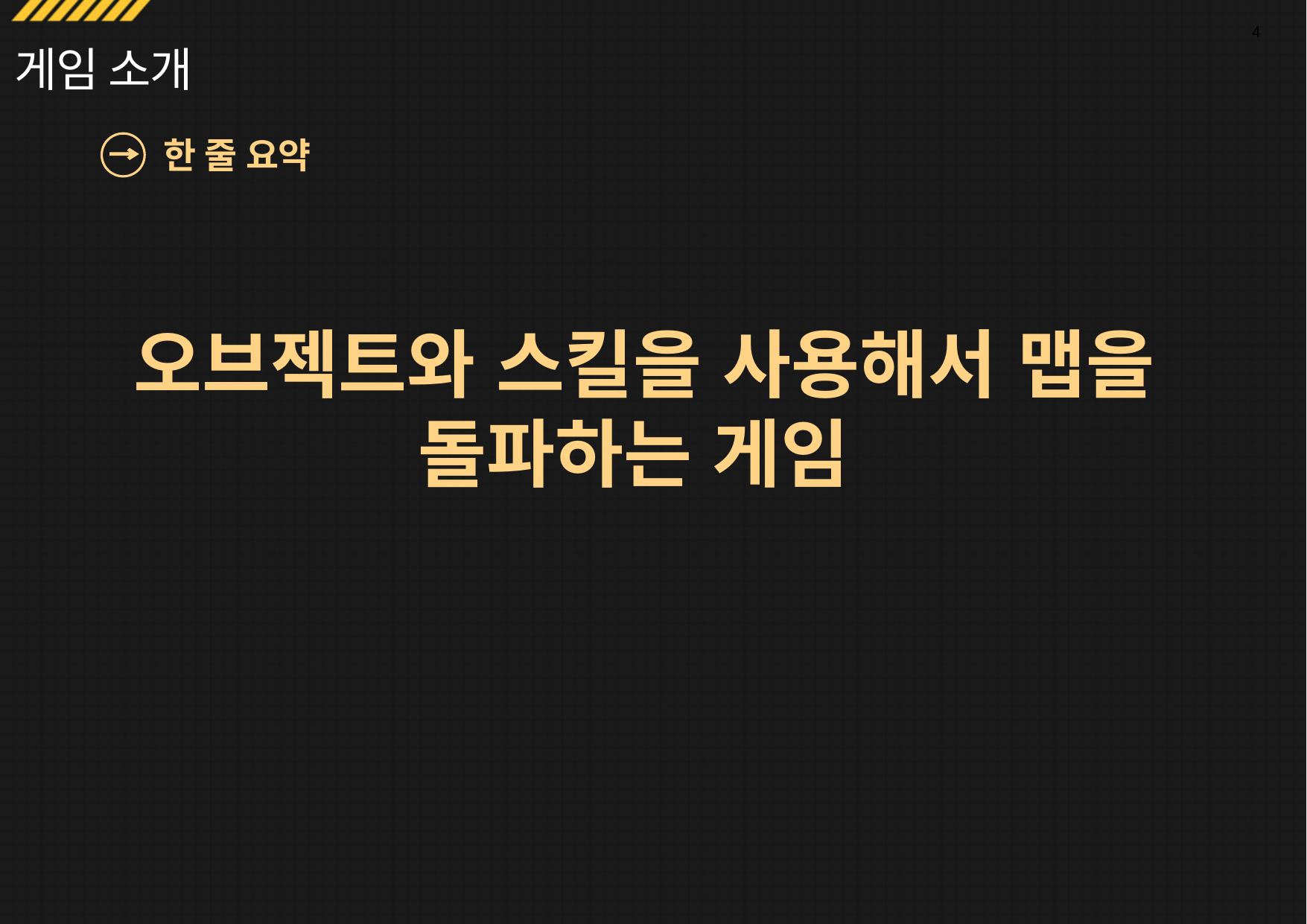

4
게임 소개
한 줄 요약

오브젝트와 스킬을 사용해서 맵을 돌파하는 게임